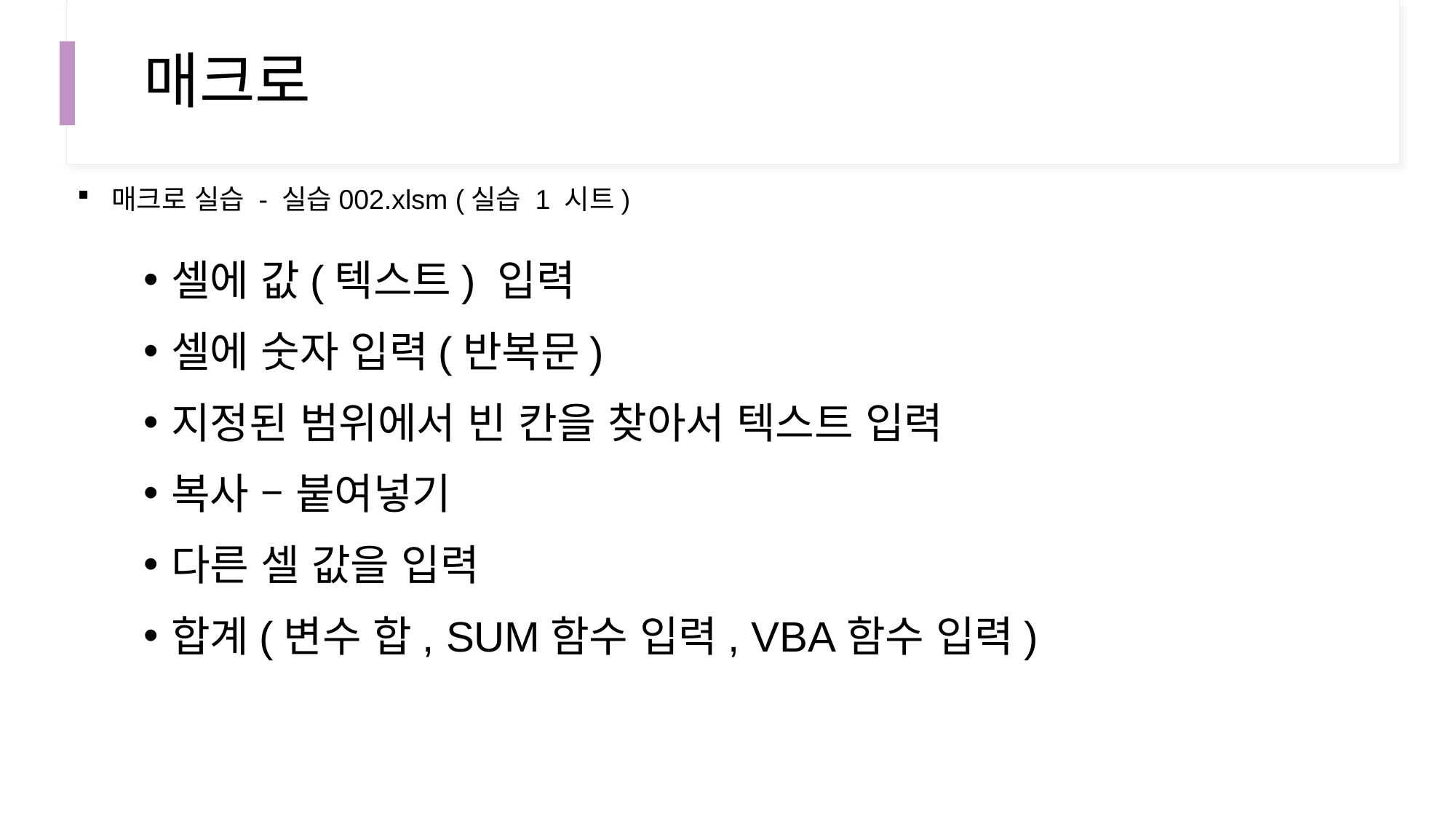

# 매크로
매크로 실습 - 실습002.xlsm (실습 1 시트)
셀에 값(텍스트) 입력
셀에 숫자 입력(반복문)
지정된 범위에서 빈 칸을 찾아서 텍스트 입력
복사 – 붙여넣기
다른 셀 값을 입력
합계(변수 합, SUM함수 입력, VBA함수 입력)